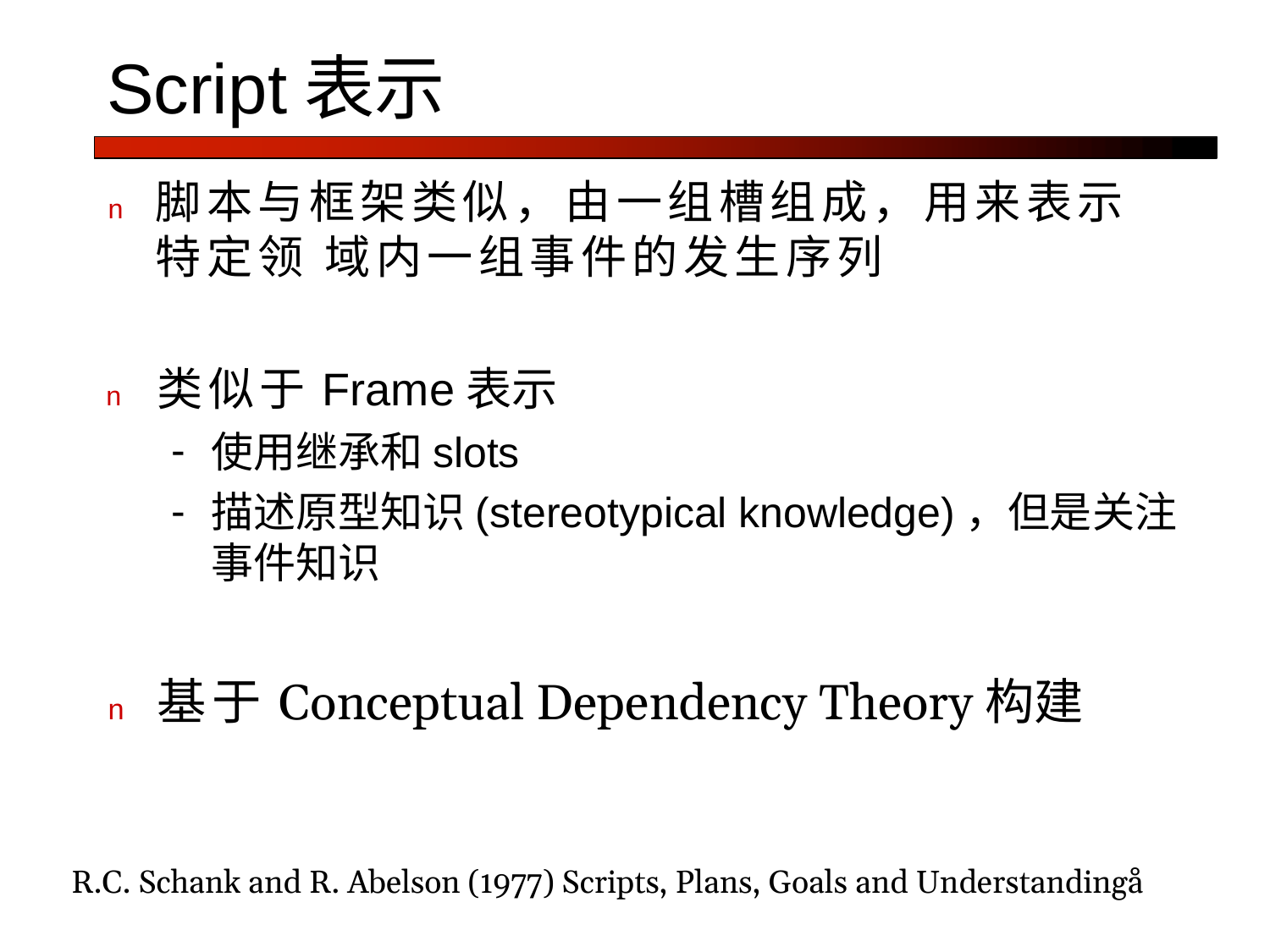

# Script表示

n	脚本与框架类似，由一组槽组成，用来表示特定领 域内一组事件的发生序列

n	类似于Frame表示

使用继承和slots

描述原型知识(stereotypical knowledge)，但是关注 事件知识

n	基于Conceptual Dependency Theory构建
R.C. Schank and R. Abelson (1977) Scripts, Plans, Goals and Understandingå